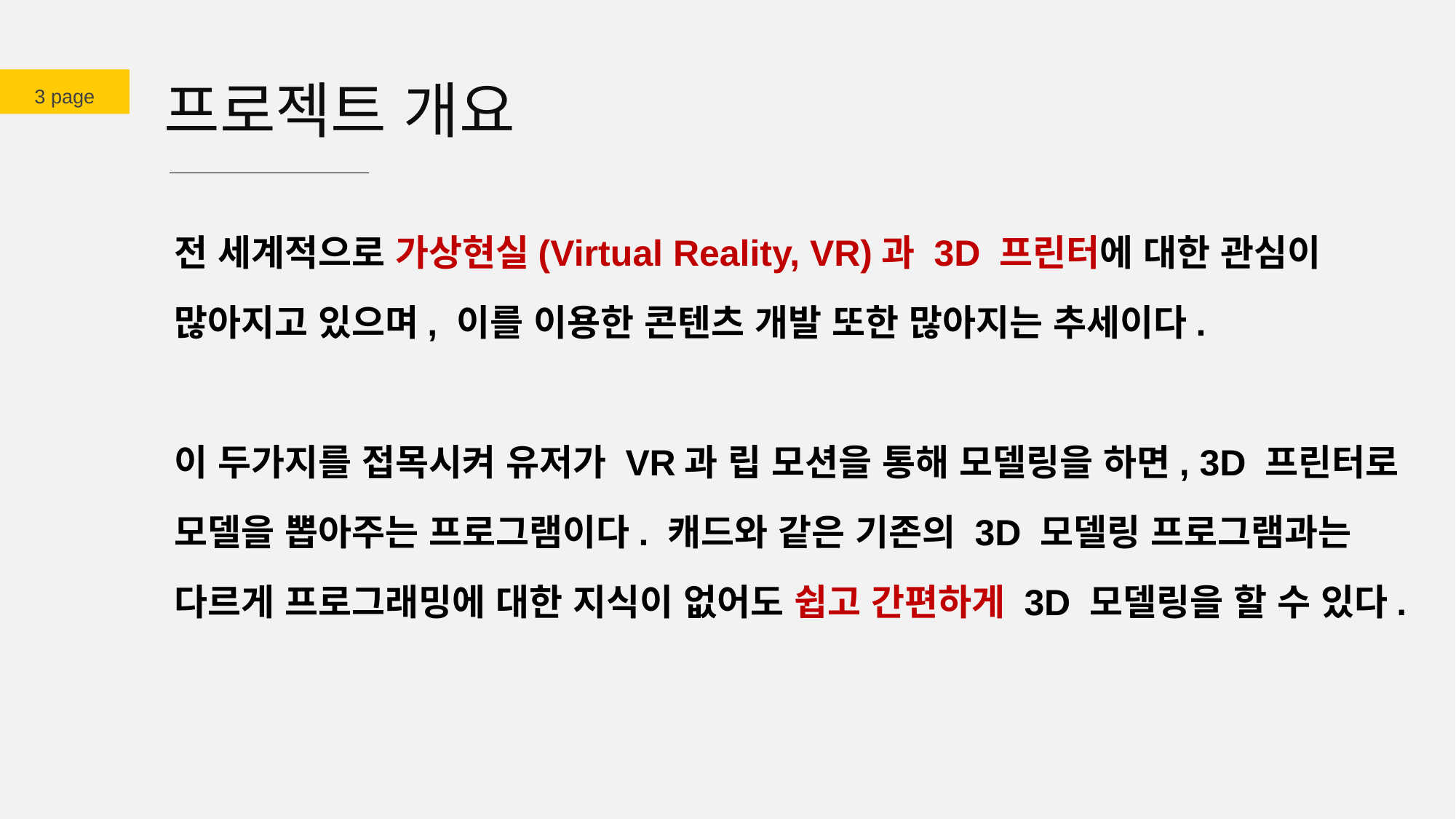

3 page
프로젝트 개요

전 세계적으로 가상현실(Virtual Reality, VR)과 3D 프린터에 대한 관심이 많아지고 있으며, 이를 이용한 콘텐츠 개발 또한 많아지는 추세이다.

이 두가지를 접목시켜 유저가 VR과 립 모션을 통해 모델링을 하면, 3D 프린터로 모델을 뽑아주는 프로그램이다. 캐드와 같은 기존의 3D 모델링 프로그램과는 다르게 프로그래밍에 대한 지식이 없어도 쉽고 간편하게 3D 모델링을 할 수 있다.